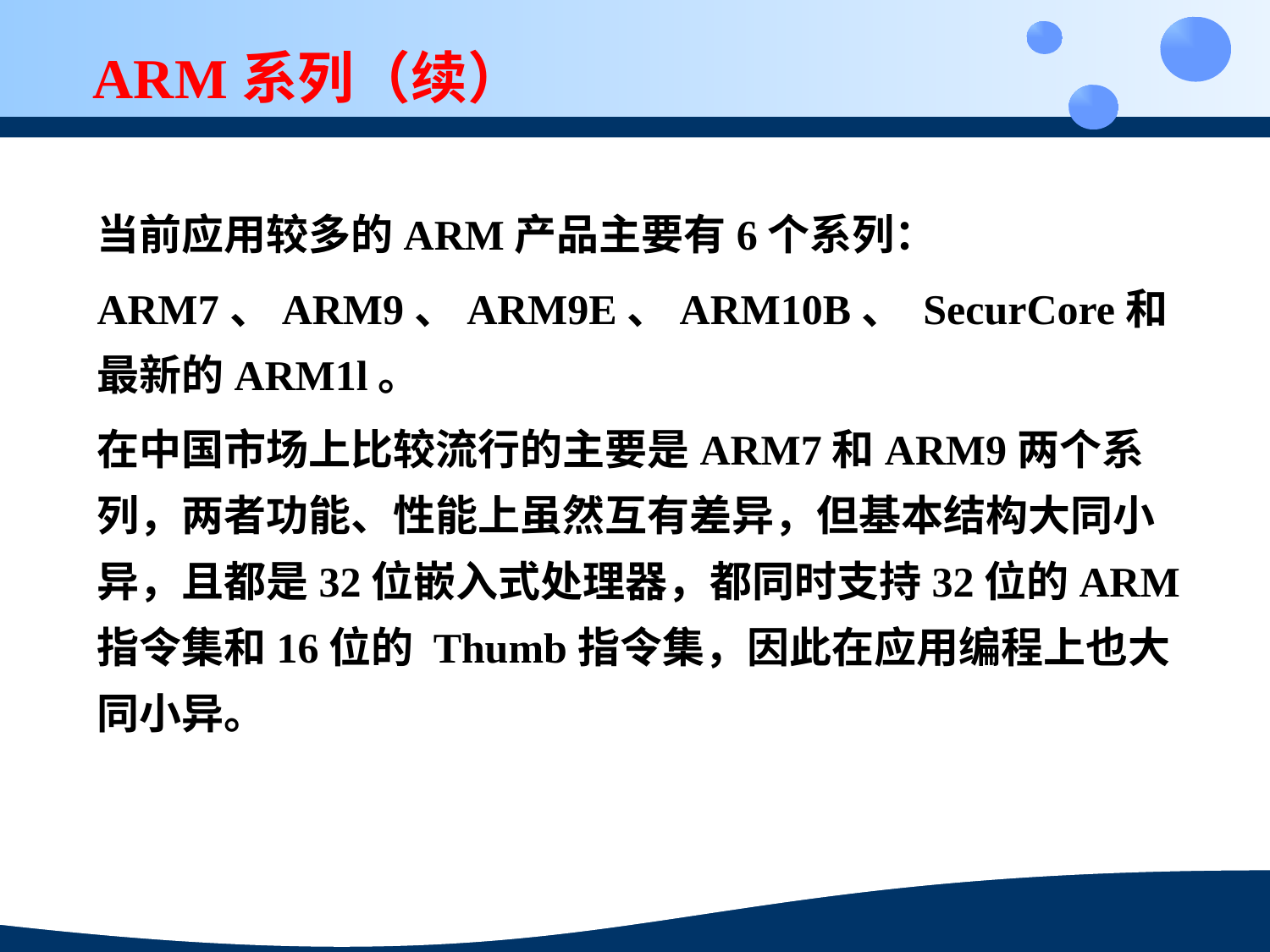

ARM系列（续）
当前应用较多的ARM产品主要有6个系列：
ARM7、ARM9、ARM9E、ARM10B、 SecurCore和最新的ARM1l。
在中国市场上比较流行的主要是ARM7和ARM9两个系列，两者功能、性能上虽然互有差异，但基本结构大同小异，且都是32位嵌入式处理器，都同时支持32位的ARM指令集和16位的 Thumb指令集，因此在应用编程上也大同小异。